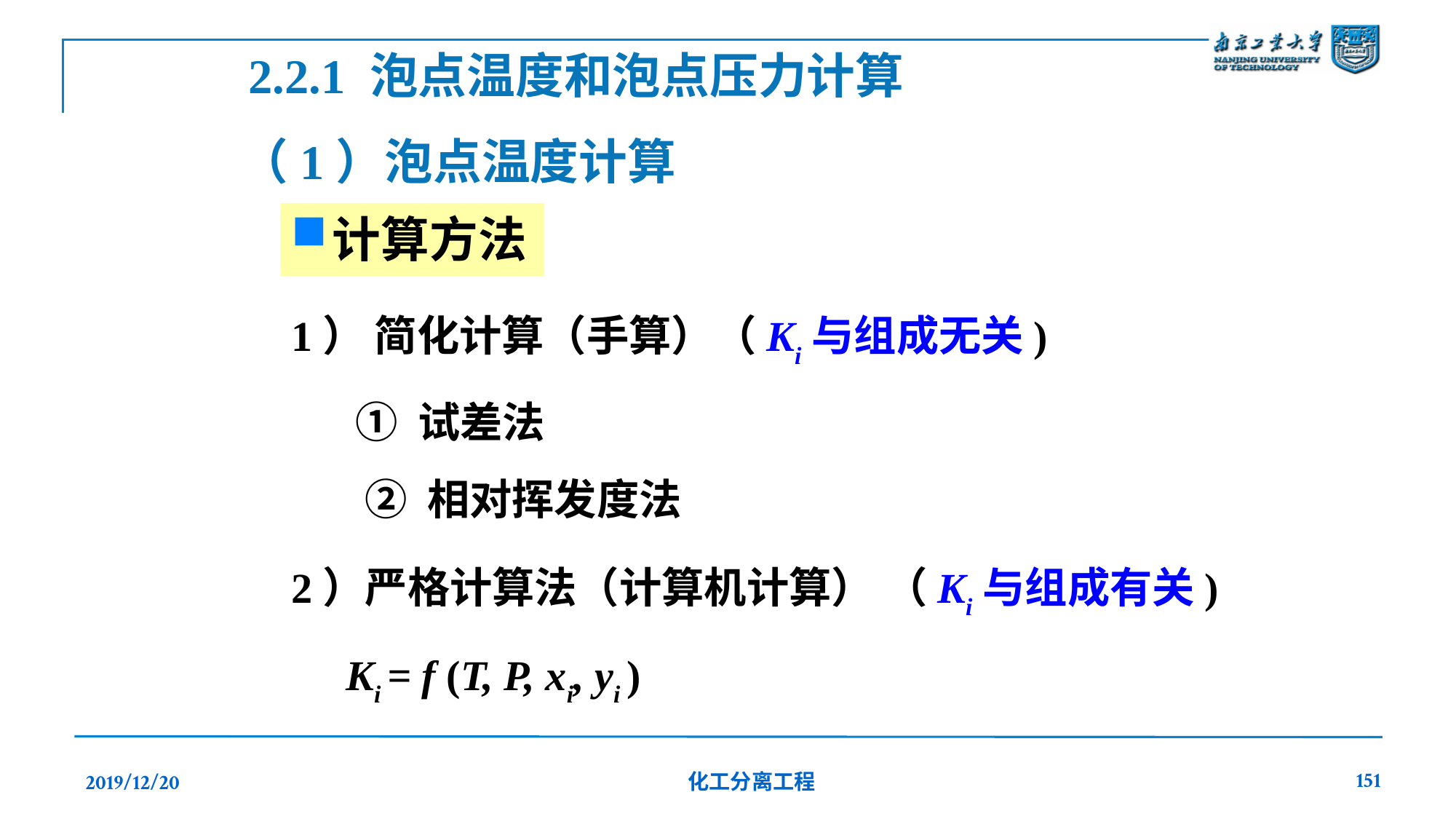

2.2.1 泡点温度和泡点压力计算
（1）泡点温度计算
计算方法
1） 简化计算（手算）（Ki与组成无关)
 ① 试差法
  ② 相对挥发度法
2）严格计算法（计算机计算） （Ki与组成有关)
Ki = f (T, P, xi, yi )

2019/12/20
化工分离工程
151